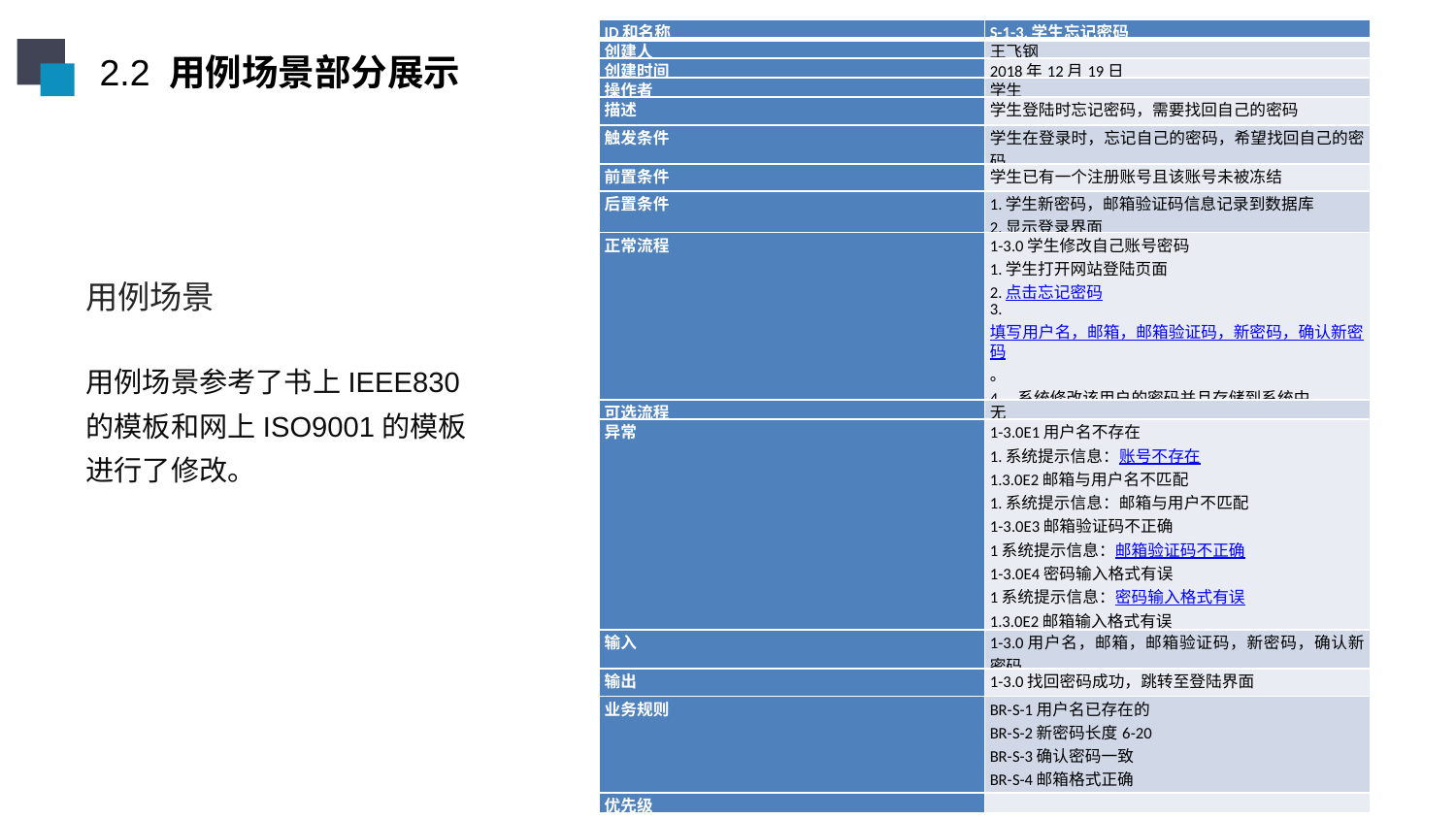

| ID和名称 | S-1-3,学生忘记密码 |
| --- | --- |
| 创建人 | 王飞钢 |
| 创建时间 | 2018年12月19日 |
| 操作者 | 学生 |
| 描述 | 学生登陆时忘记密码，需要找回自己的密码 |
| 触发条件 | 学生在登录时，忘记自己的密码，希望找回自己的密码 |
| 前置条件 | 学生已有一个注册账号且该账号未被冻结 |
| 后置条件 | 1.学生新密码，邮箱验证码信息记录到数据库 2.显示登录界面 |
| 正常流程 | 1-3.0学生修改自己账号密码 1.学生打开网站登陆页面 2.点击忘记密码 3.填写用户名，邮箱，邮箱验证码，新密码，确认新密码。 4．系统修改该用户的密码并且存储到系统中 5.返回登录界面 |
| 可选流程 | 无 |
| 异常 | 1-3.0E1用户名不存在 1.系统提示信息：账号不存在 1.3.0E2邮箱与用户名不匹配 1.系统提示信息：邮箱与用户不匹配 1-3.0E3邮箱验证码不正确 1系统提示信息：邮箱验证码不正确 1-3.0E4密码输入格式有误 1系统提示信息：密码输入格式有误 1.3.0E2邮箱输入格式有误 1.系统提示信息：邮箱输入格式有误 |
| 输入 | 1-3.0用户名，邮箱，邮箱验证码，新密码，确认新密码。 |
| 输出 | 1-3.0找回密码成功，跳转至登陆界面 |
| 业务规则 | BR-S-1用户名已存在的 BR-S-2新密码长度6-20 BR-S-3确认密码一致 BR-S-4邮箱格式正确 BR-S-5邮箱验证码正确 |
| 优先级 |  |

2.2 用例场景部分展示
用例场景
用例场景参考了书上IEEE830的模板和网上ISO9001的模板进行了修改。